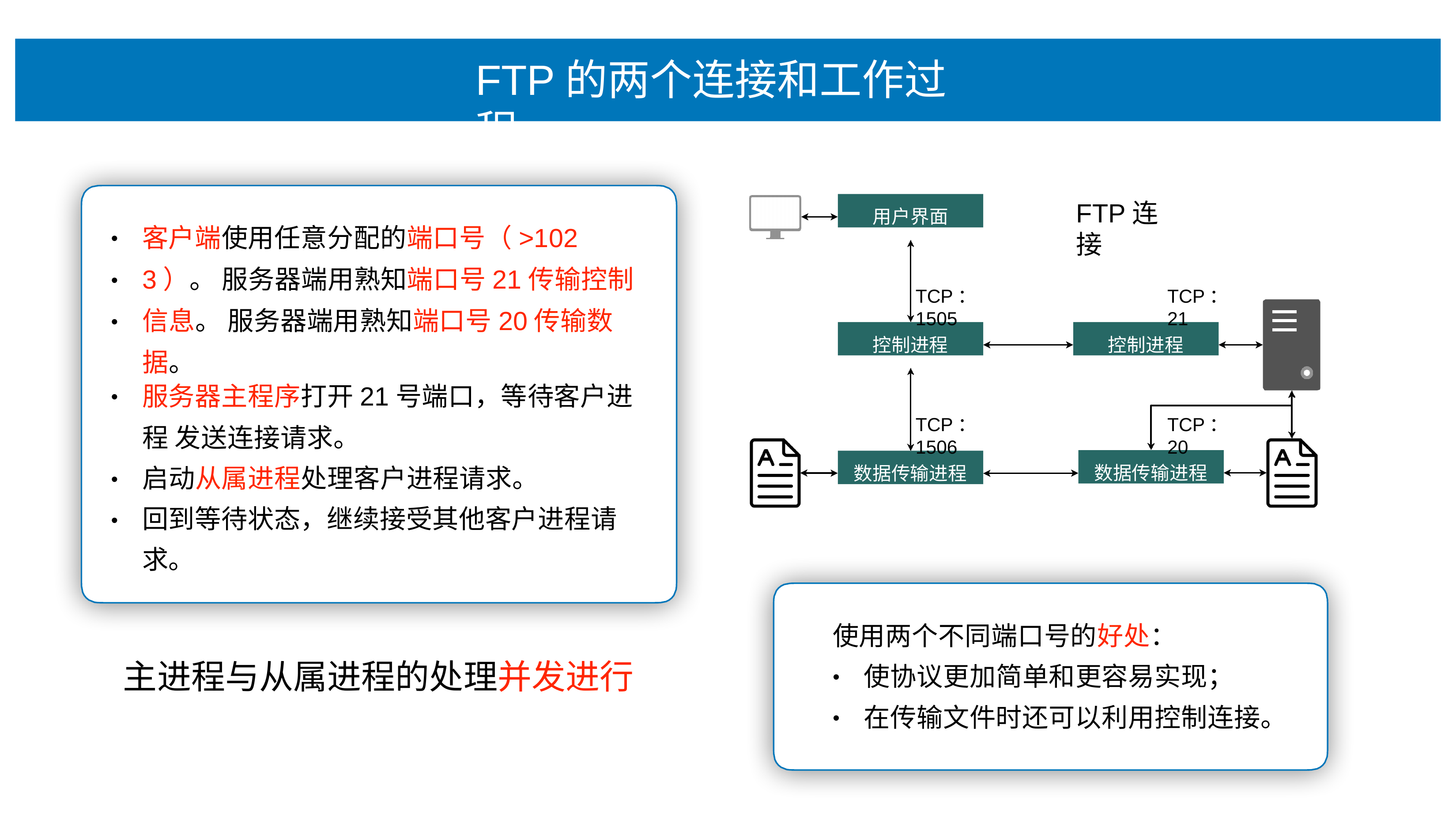

# FTP的两个连接和⼯作过程

⽤户界⾯

FTP连接
客户端使⽤任意分配的端⼝号（>1023）。 服务器端⽤熟知端⼝号21传输控制信息。 服务器端⽤熟知端⼝号20传输数据。

•

•
TCP：1505
TCP：21

•

控制进程
控制进程

服务器主程序打开21号端⼝，等待客户进程 发送连接请求。
启动从属进程处理客户进程请求。
回到等待状态，继续接受其他客户进程请 求。

•

TCP：1506
TCP：20

数据传输进程
数据传输进程
•
•

使⽤两个不同端⼝号的好处：
使协议更加简单和更容易实现；
在传输⽂件时还可以利⽤控制连接。
主进程与从属进程的处理并发进⾏
•
•